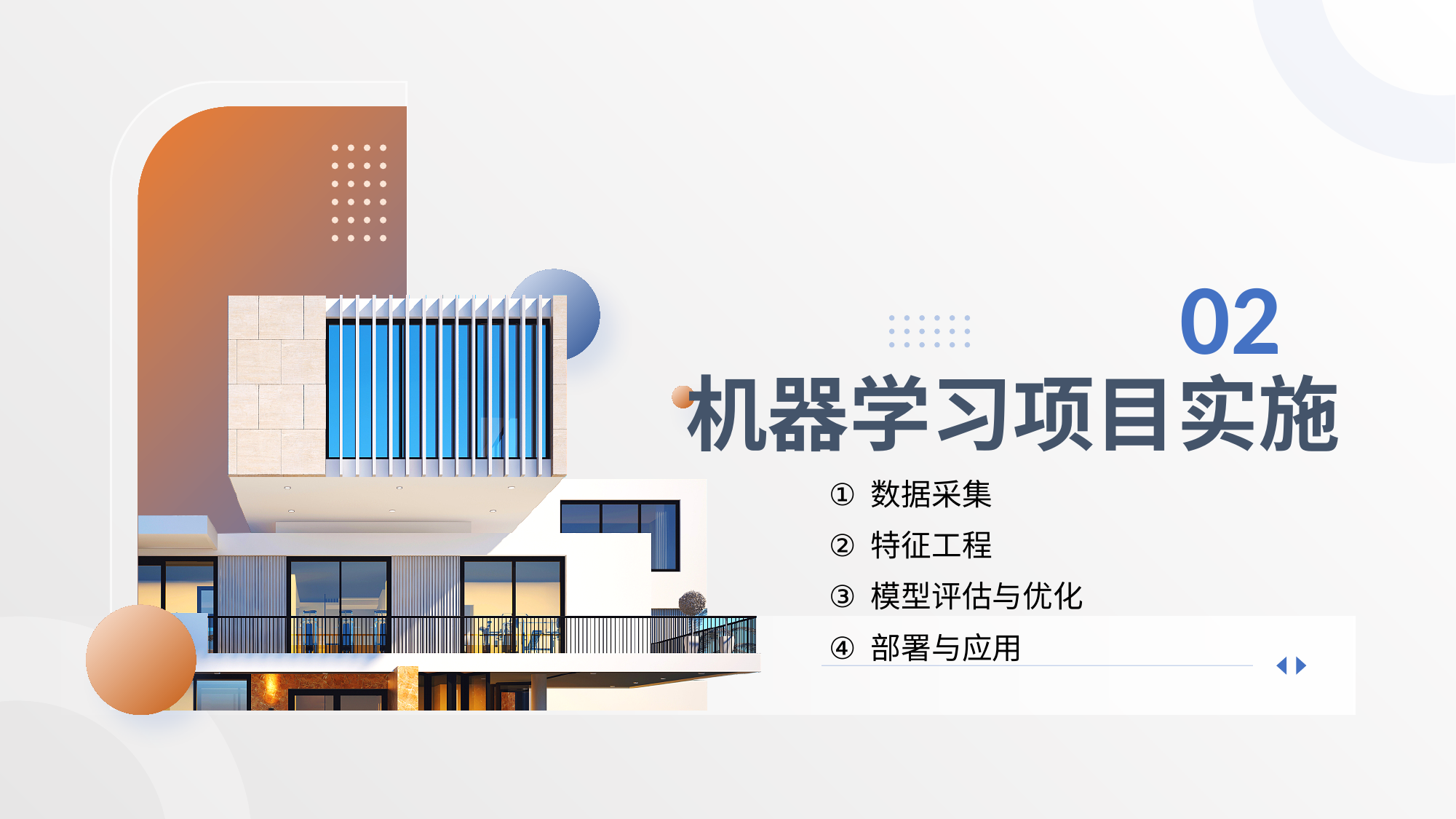

02
# 机器学习项目实施
数据采集
特征工程
模型评估与优化
部署与应用